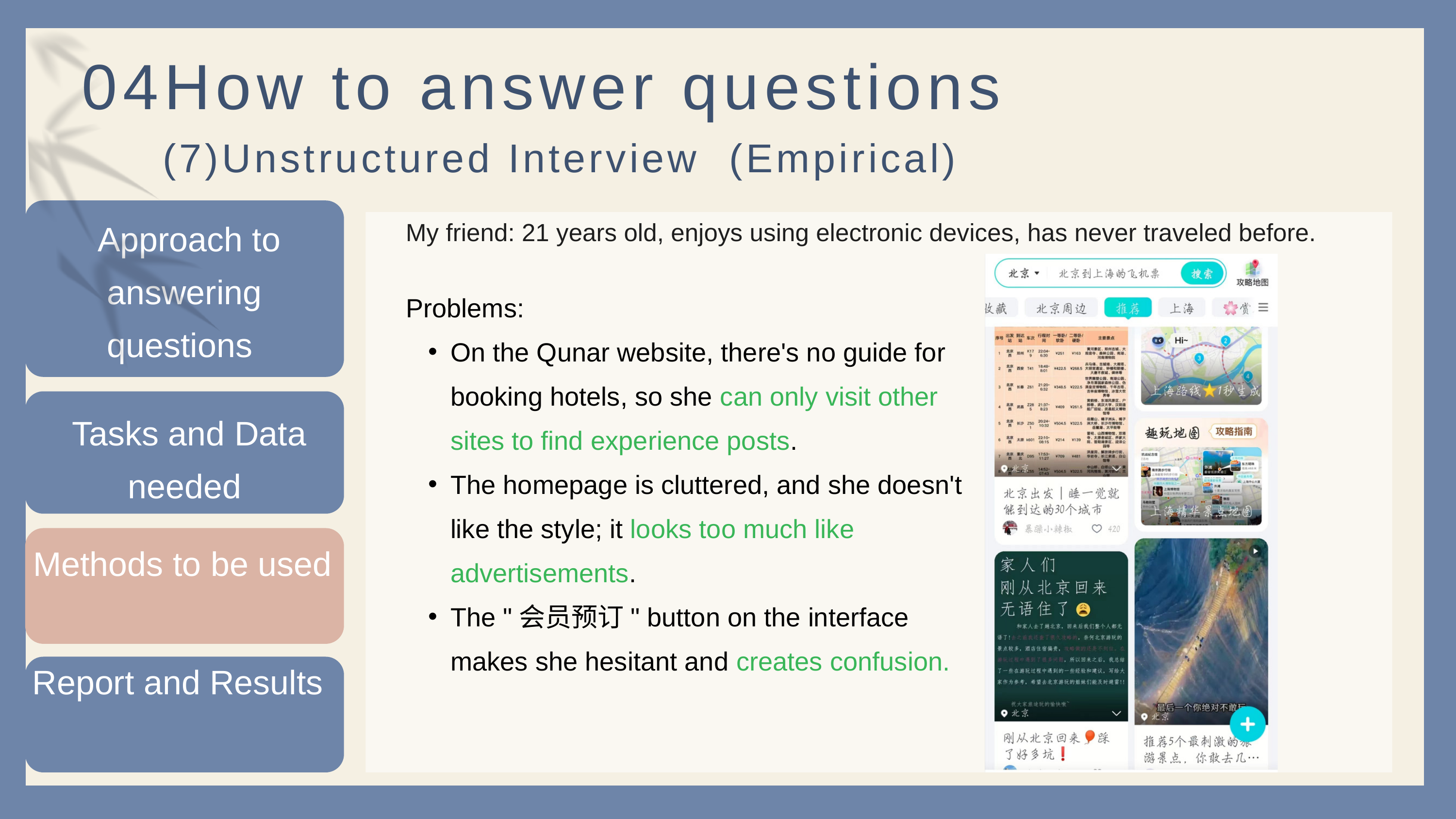

04How to answer questions
(7)Unstructured Interview  (Empirical)

My friend: 21 years old, enjoys using electronic devices, has never traveled before.

 Approach to answering questions

Problems:
On the Qunar website, there's no guide for booking hotels, so she can only visit other sites to find experience posts.
The homepage is cluttered, and she doesn't like the style; it looks too much like advertisements.
The "会员预订" button on the interface makes she hesitant and creates confusion.

 Tasks and Data needed

Methods to be used
Report and Results